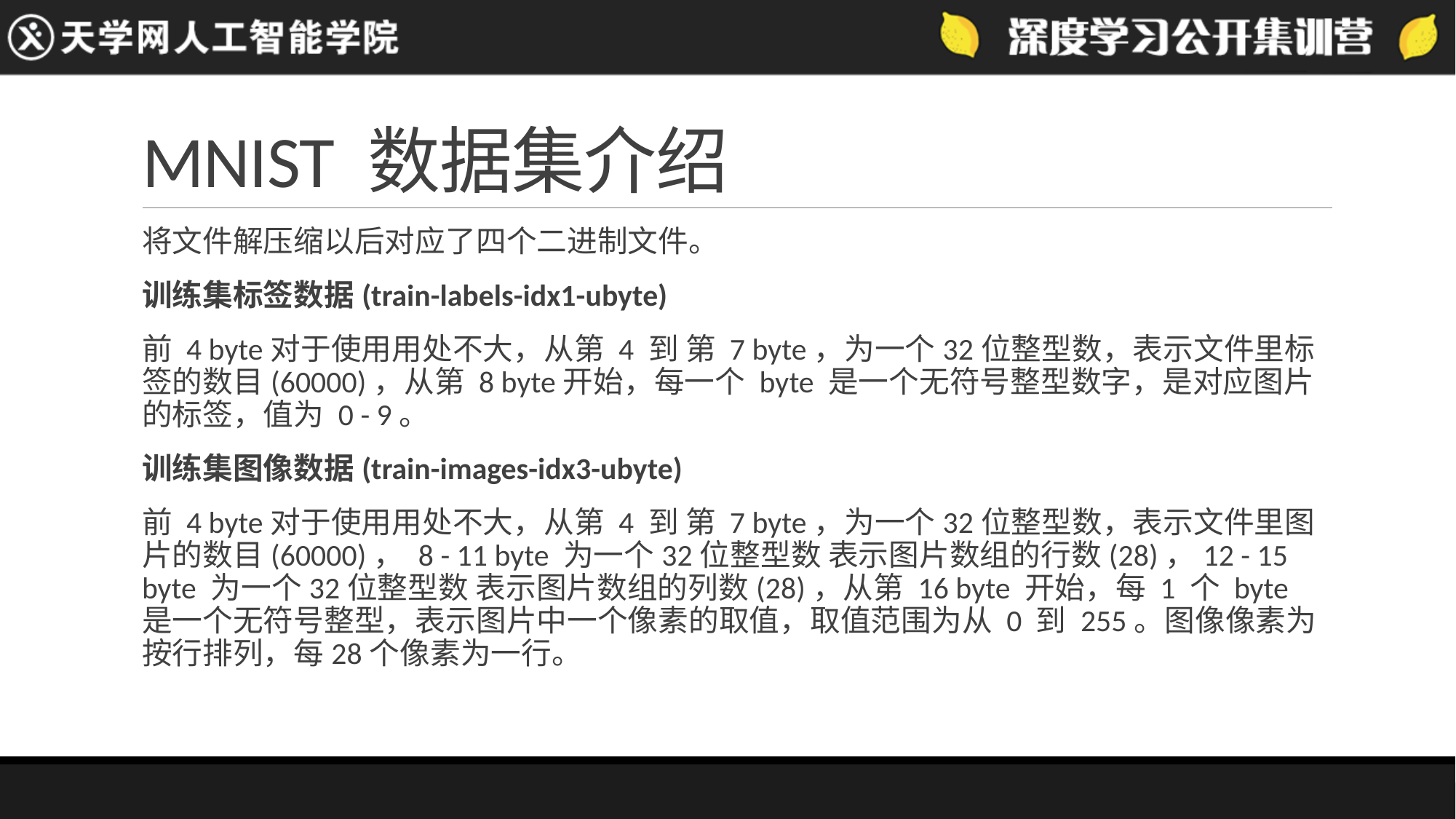

# MNIST 数据集介绍
将文件解压缩以后对应了四个二进制文件。
训练集标签数据(train-labels-idx1-ubyte)
前 4 byte对于使用用处不大，从第 4 到 第 7 byte，为一个32位整型数，表示文件里标签的数目(60000)，从第 8 byte开始，每一个 byte 是一个无符号整型数字，是对应图片的标签，值为 0 - 9。
训练集图像数据(train-images-idx3-ubyte)
前 4 byte对于使用用处不大，从第 4 到 第 7 byte，为一个32位整型数，表示文件里图片的数目(60000)， 8 - 11 byte 为一个32位整型数 表示图片数组的行数(28)，12 - 15 byte 为一个32位整型数 表示图片数组的列数(28)，从第 16 byte 开始，每 1 个 byte 是一个无符号整型，表示图片中一个像素的取值，取值范围为从 0 到 255。图像像素为按行排列，每28个像素为一行。